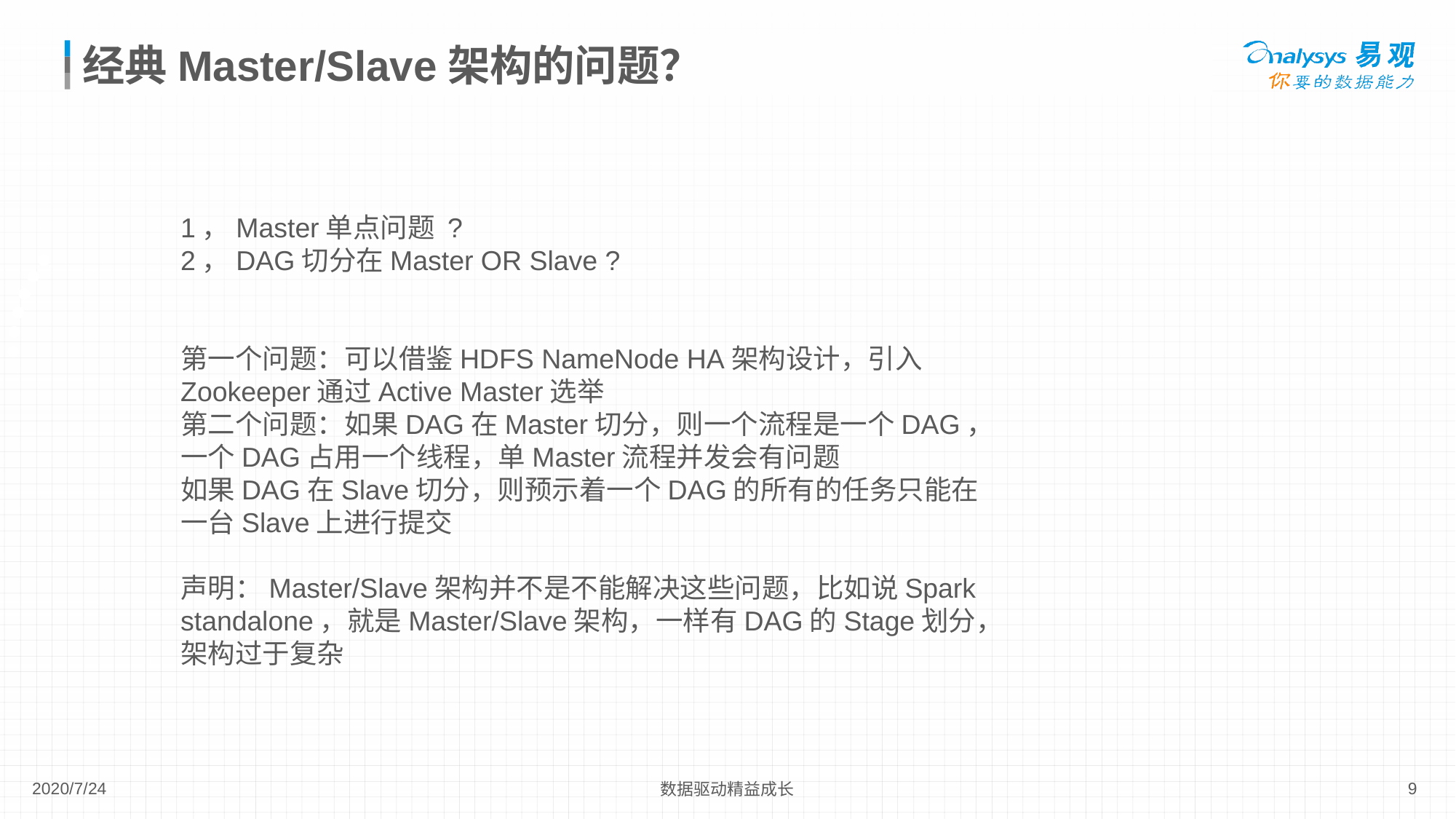

经典Master/Slave架构的问题？
1，Master单点问题 ?
2，DAG切分在Master OR Slave ?

第一个问题：可以借鉴HDFS NameNode HA架构设计，引入Zookeeper通过Active Master选举
第二个问题：如果DAG在Master切分，则一个流程是一个DAG，一个DAG占用一个线程，单Master流程并发会有问题
如果DAG在Slave切分，则预示着一个DAG的所有的任务只能在一台Slave上进行提交

声明：Master/Slave架构并不是不能解决这些问题，比如说Spark standalone，就是Master/Slave架构，一样有DAG的Stage划分，架构过于复杂